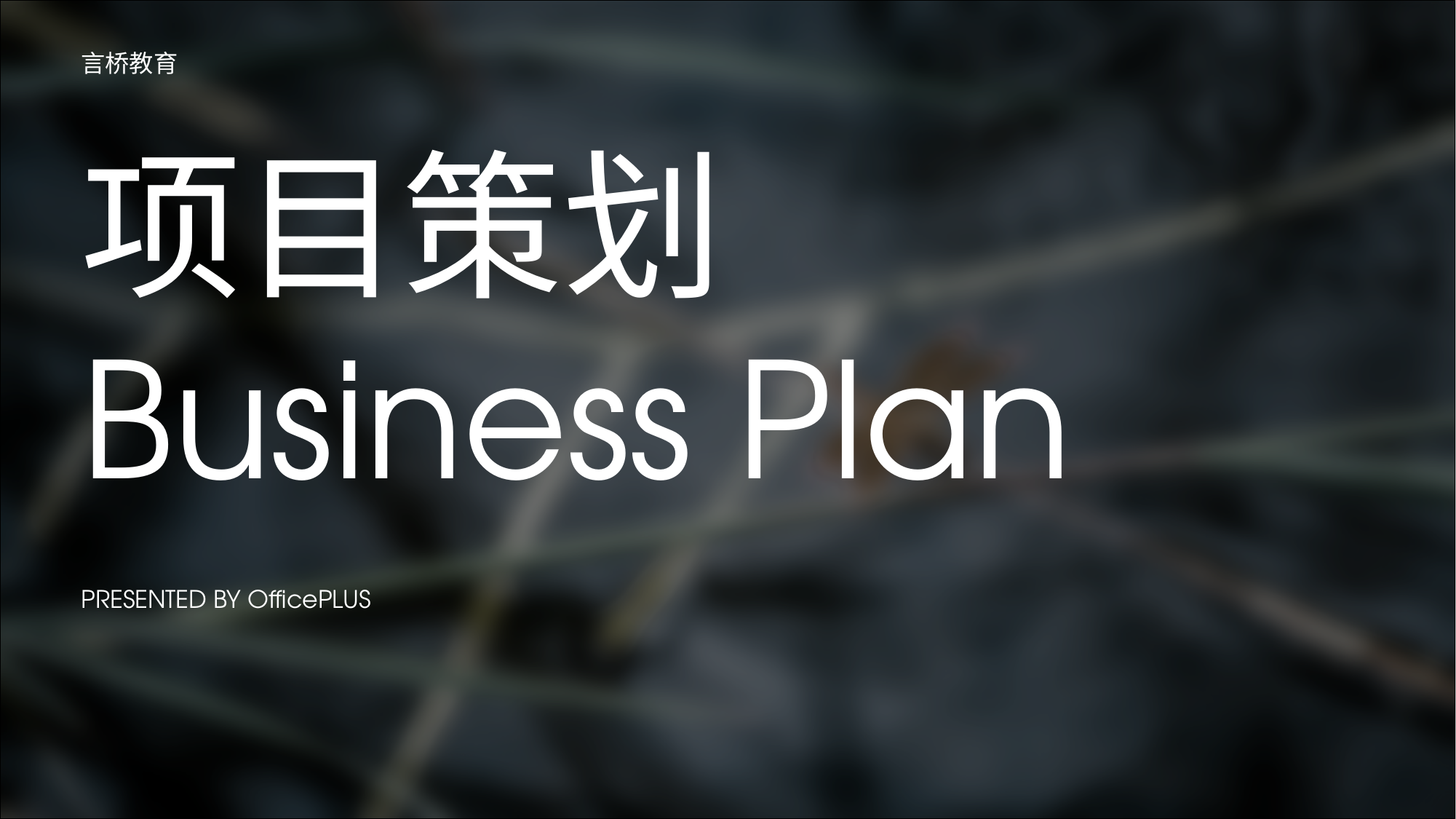

言桥教育
项目策划
Business Plan
PRESENTED BY OfficePLUS